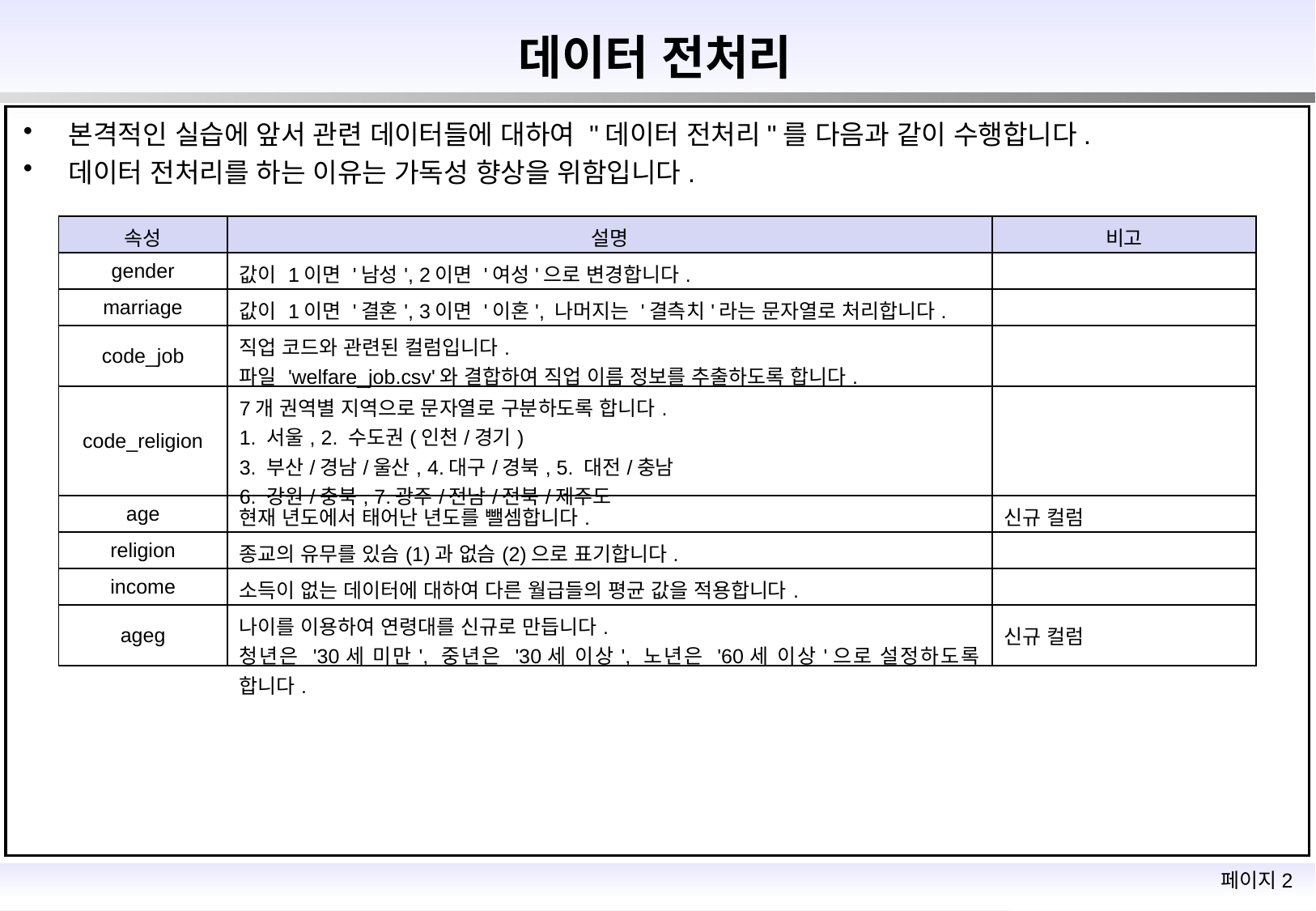

# 데이터 전처리
본격적인 실습에 앞서 관련 데이터들에 대하여 "데이터 전처리"를 다음과 같이 수행합니다.
데이터 전처리를 하는 이유는 가독성 향상을 위함입니다.
| 속성 | 설명 | 비고 |
| --- | --- | --- |
| gender | 값이 1이면 '남성', 2이면 '여성'으로 변경합니다. |  |
| marriage | 값이 1이면 '결혼', 3이면 '이혼', 나머지는 '결측치'라는 문자열로 처리합니다. |  |
| code\_job | 직업 코드와 관련된 컬럼입니다. 파일 'welfare\_job.csv'와 결합하여 직업 이름 정보를 추출하도록 합니다. |  |
| code\_religion | 7개 권역별 지역으로 문자열로 구분하도록 합니다. 1. 서울, 2. 수도권(인천/경기) 3. 부산/경남/울산, 4.대구/경북, 5. 대전/충남 6. 강원/충북, 7.광주/전남/전북/제주도 |  |
| age | 현재 년도에서 태어난 년도를 뺄셈합니다. | 신규 컬럼 |
| religion | 종교의 유무를 있슴(1)과 없슴(2)으로 표기합니다. |  |
| income | 소득이 없는 데이터에 대하여 다른 월급들의 평균 값을 적용합니다. |  |
| ageg | 나이를 이용하여 연령대를 신규로 만듭니다. 청년은 '30세 미만', 중년은 '30세 이상', 노년은 '60세 이상'으로 설정하도록 합니다. | 신규 컬럼 |